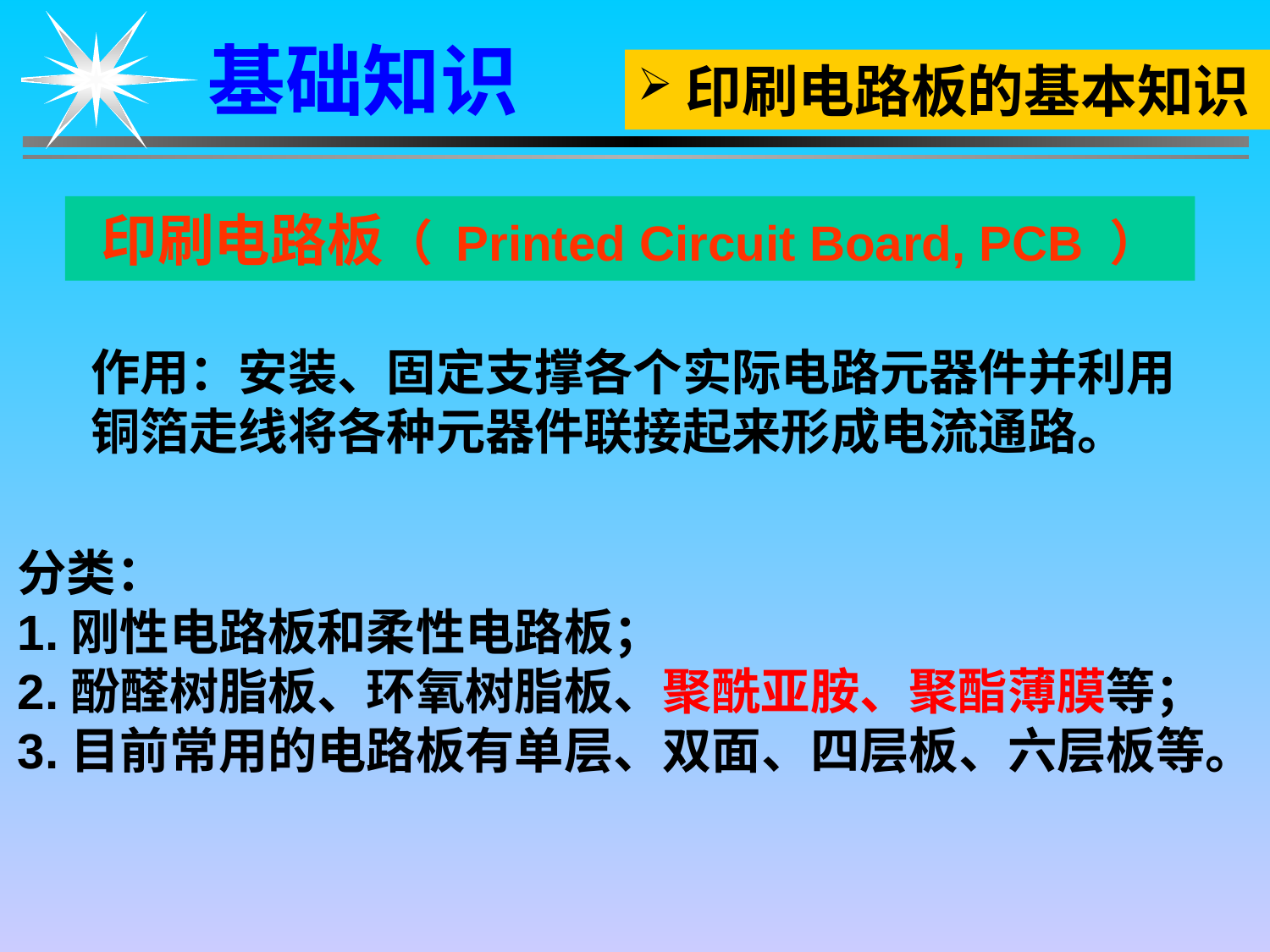

基础知识
印刷电路板的基本知识
印刷电路板（ Printed Circuit Board, PCB ）
作用：安装、固定支撑各个实际电路元器件并利用
铜箔走线将各种元器件联接起来形成电流通路。
分类：
1.刚性电路板和柔性电路板；
2.酚醛树脂板、环氧树脂板、聚酰亚胺、聚酯薄膜等；
3.目前常用的电路板有单层、双面、四层板、六层板等。